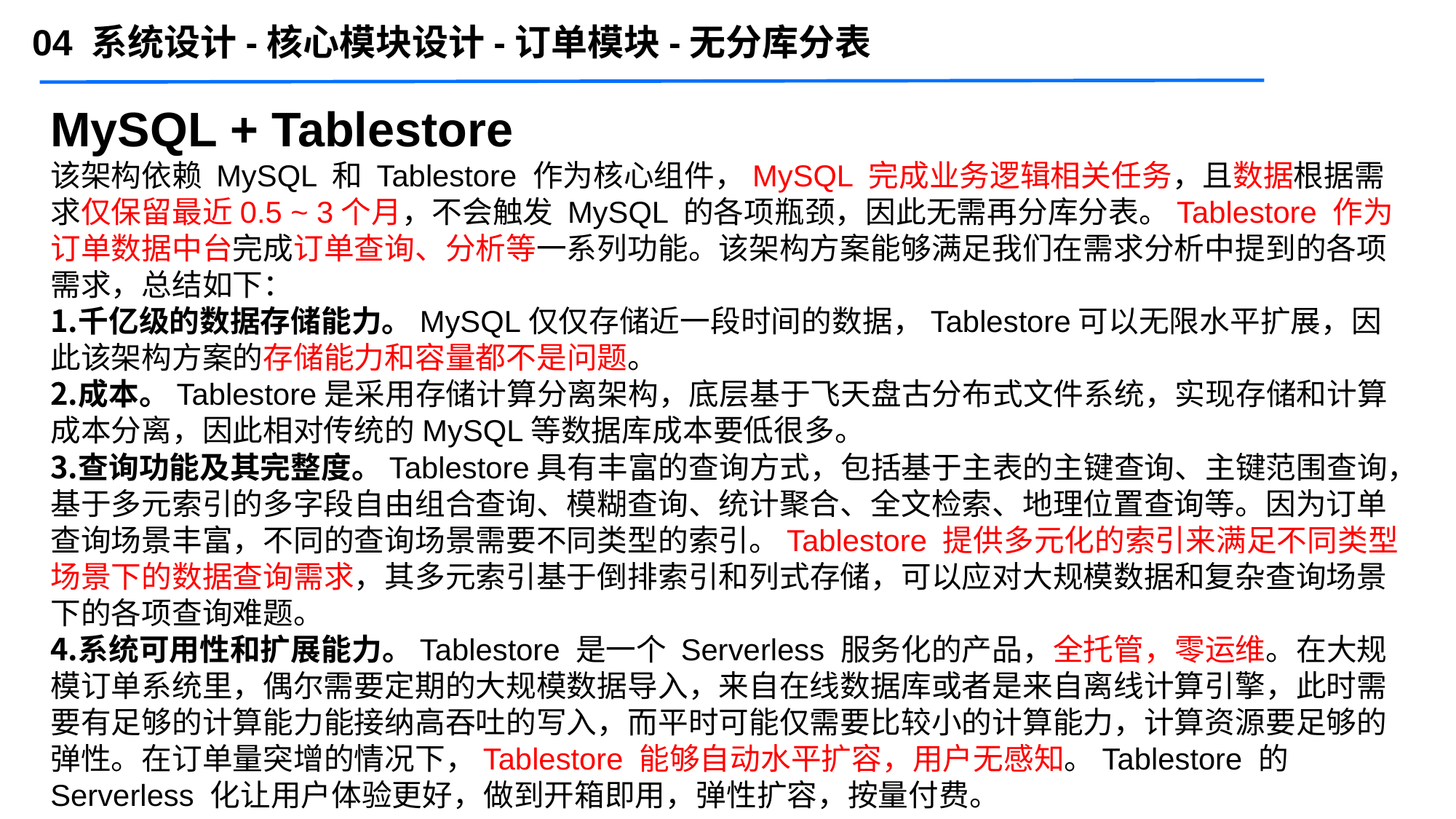

04 系统设计-核心模块设计-订单模块-无分库分表
MySQL + Tablestore
该架构依赖 MySQL 和 Tablestore 作为核心组件，MySQL 完成业务逻辑相关任务，且数据根据需求仅保留最近0.5 ~ 3个月，不会触发 MySQL 的各项瓶颈，因此无需再分库分表。Tablestore 作为订单数据中台完成订单查询、分析等一系列功能。该架构方案能够满足我们在需求分析中提到的各项需求，总结如下：
千亿级的数据存储能力。MySQL仅仅存储近一段时间的数据，Tablestore可以无限水平扩展，因此该架构方案的存储能力和容量都不是问题。
成本。Tablestore是采用存储计算分离架构，底层基于飞天盘古分布式文件系统，实现存储和计算成本分离，因此相对传统的MySQL等数据库成本要低很多。
查询功能及其完整度。Tablestore具有丰富的查询方式，包括基于主表的主键查询、主键范围查询，基于多元索引的多字段自由组合查询、模糊查询、统计聚合、全文检索、地理位置查询等。因为订单查询场景丰富，不同的查询场景需要不同类型的索引。Tablestore 提供多元化的索引来满足不同类型场景下的数据查询需求，其多元索引基于倒排索引和列式存储，可以应对大规模数据和复杂查询场景下的各项查询难题。
系统可用性和扩展能力。Tablestore 是一个 Serverless 服务化的产品，全托管，零运维。在大规模订单系统里，偶尔需要定期的大规模数据导入，来自在线数据库或者是来自离线计算引擎，此时需要有足够的计算能力能接纳高吞吐的写入，而平时可能仅需要比较小的计算能力，计算资源要足够的弹性。在订单量突增的情况下，Tablestore 能够自动水平扩容，用户无感知。Tablestore 的 Serverless 化让用户体验更好，做到开箱即用，弹性扩容，按量付费。